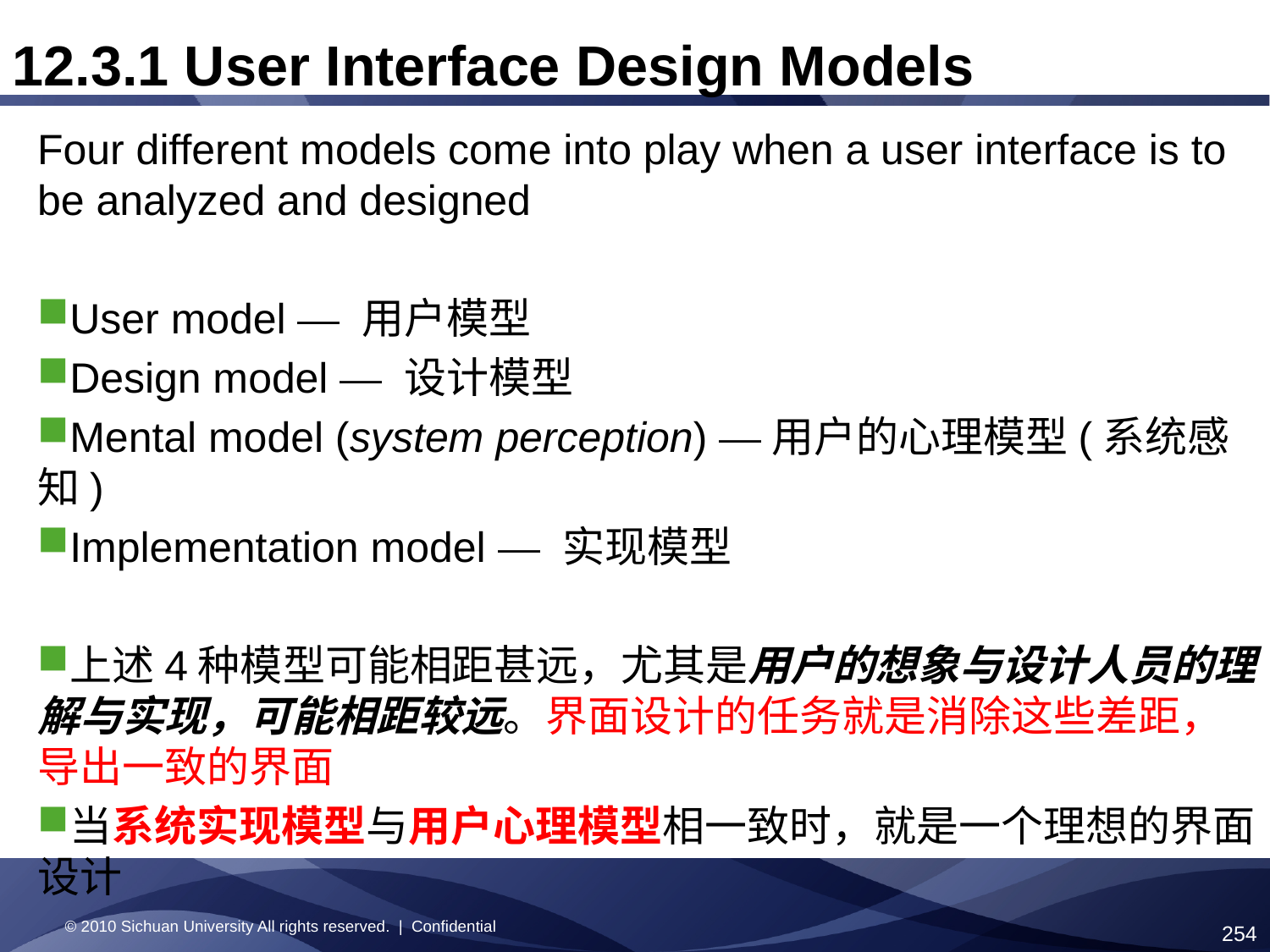

12.3.1 User Interface Design Models
Four different models come into play when a user interface is to be analyzed and designed

User model — 用户模型
Design model — 设计模型
Mental model (system perception) —用户的心理模型(系统感知)
Implementation model — 实现模型

上述4种模型可能相距甚远，尤其是用户的想象与设计人员的理解与实现，可能相距较远。界面设计的任务就是消除这些差距，导出一致的界面
当系统实现模型与用户心理模型相一致时，就是一个理想的界面设计
© 2010 Sichuan University All rights reserved.  |  Confidential
254